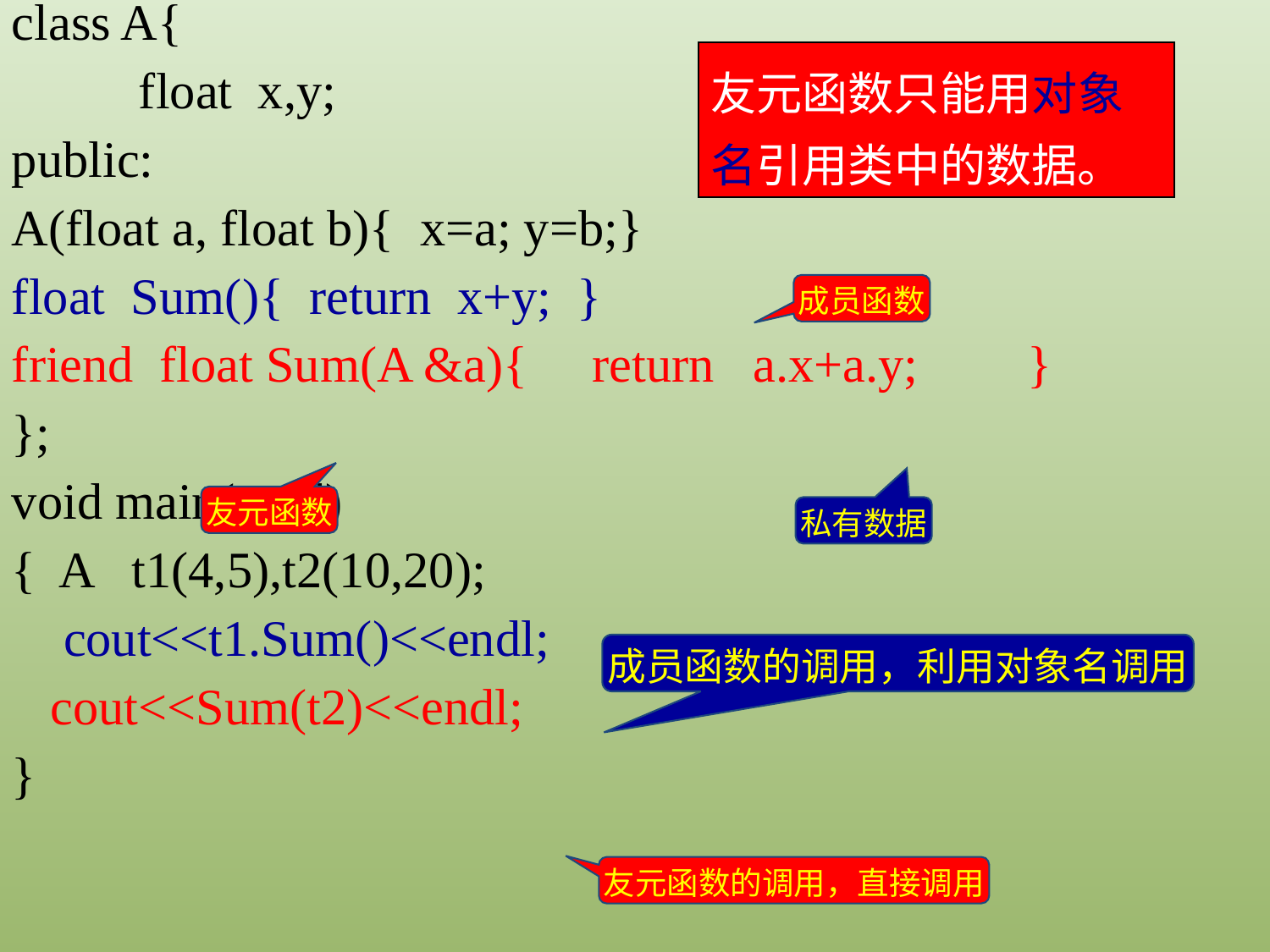

class A{
	float  x,y;
public:
A(float a, float b){  x=a; y=b;}
float  Sum(){  return  x+y;  }
friend  float Sum(A &a){     return   a.x+a.y;	}
};
void main(void)
{  A   t1(4,5),t2(10,20);
    cout<<t1.Sum()<<endl;
   cout<<Sum(t2)<<endl;
}
友元函数只能用对象名引用类中的数据。
成员函数
友元函数
私有数据
成员函数的调用，利用对象名调用
友元函数的调用，直接调用
767